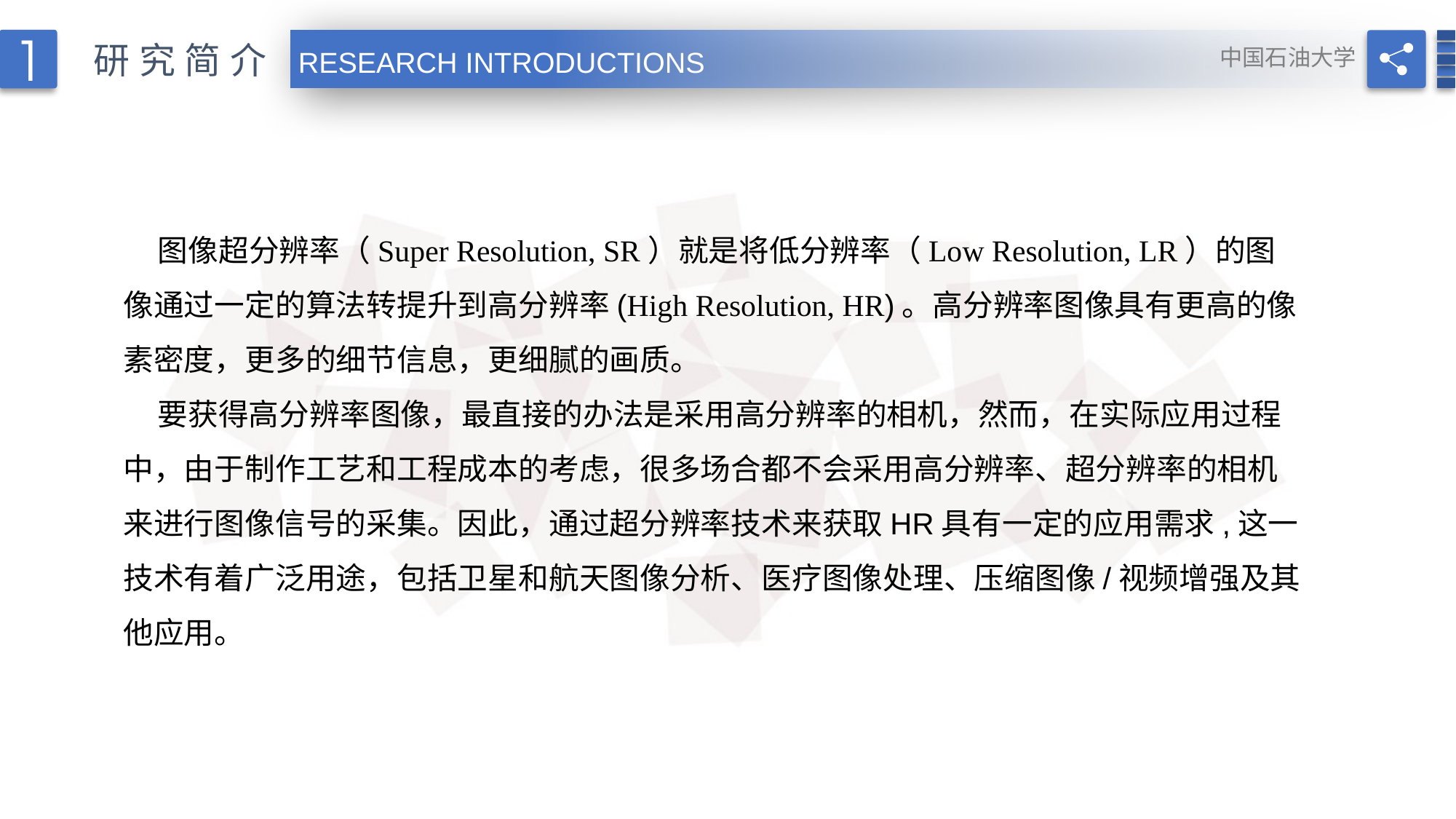

1

研究简介
中国石油大学
RESEARCH INTRODUCTIONS
    图像超分辨率（Super Resolution, SR）就是将低分辨率（Low Resolution, LR）的图像通过一定的算法转提升到高分辨率(High Resolution, HR)。高分辨率图像具有更高的像素密度，更多的细节信息，更细腻的画质。
    要获得高分辨率图像，最直接的办法是采用高分辨率的相机，然而，在实际应用过程中，由于制作工艺和工程成本的考虑，很多场合都不会采用高分辨率、超分辨率的相机来进行图像信号的采集。因此，通过超分辨率技术来获取HR具有一定的应用需求,这一技术有着广泛用途，包括卫星和航天图像分析、医疗图像处理、压缩图像/视频增强及其他应用。